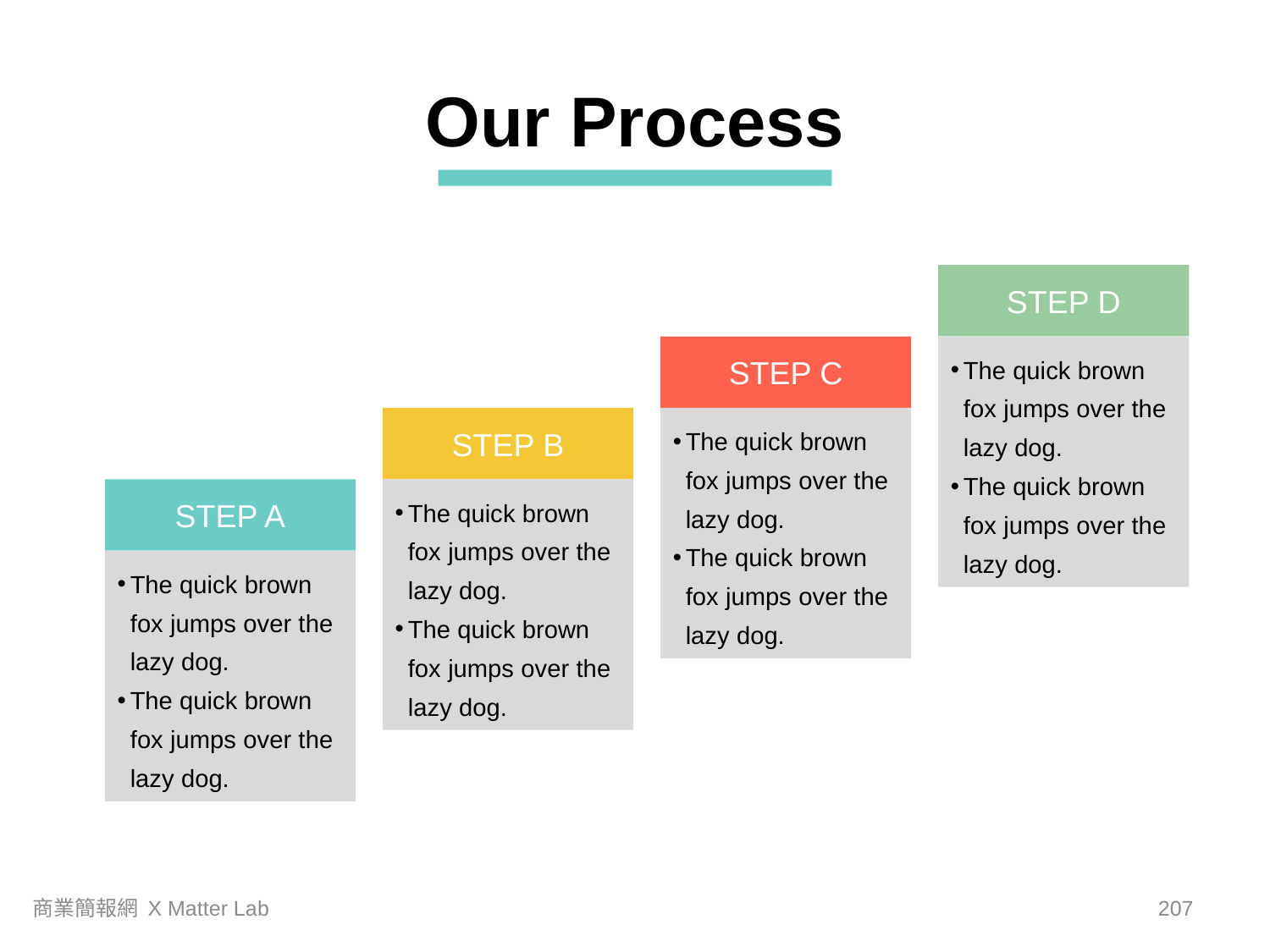

Our Process

STEP D
The quick brown fox jumps over the lazy dog.
The quick brown fox jumps over the lazy dog.
STEP C
The quick brown fox jumps over the lazy dog.
The quick brown fox jumps over the lazy dog.
STEP B
The quick brown fox jumps over the lazy dog.
The quick brown fox jumps over the lazy dog.
STEP A
The quick brown fox jumps over the lazy dog.
The quick brown fox jumps over the lazy dog.
商業簡報網 X Matter Lab
207